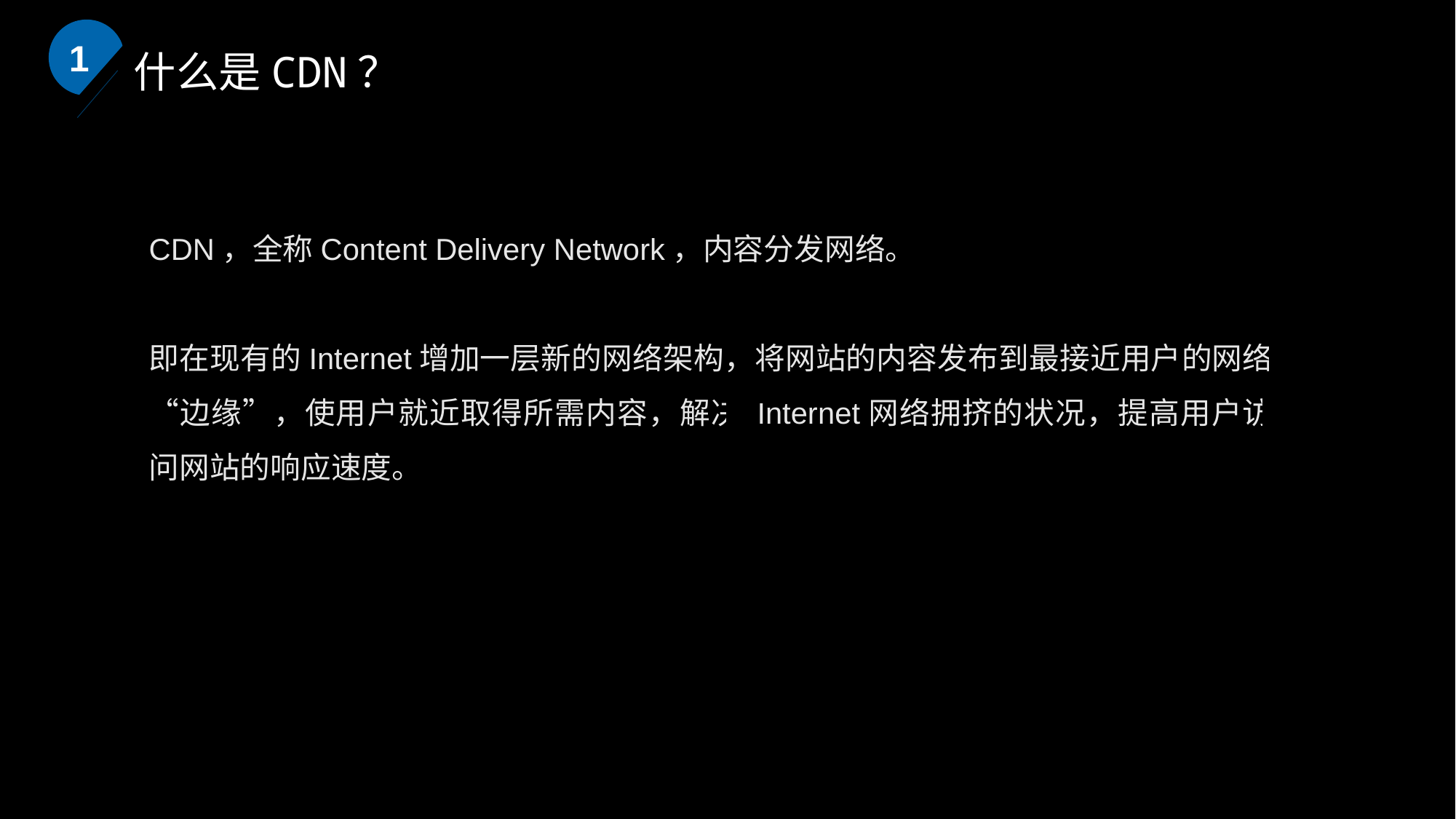

1
什么是CDN？
CDN，全称Content Delivery Network，内容分发网络。

即在现有的Internet增加一层新的网络架构，将网站的内容发布到最接近用户的网络“边缘”，使用户就近取得所需内容，解决 Internet网络拥挤的状况，提高用户访问网站的响应速度。